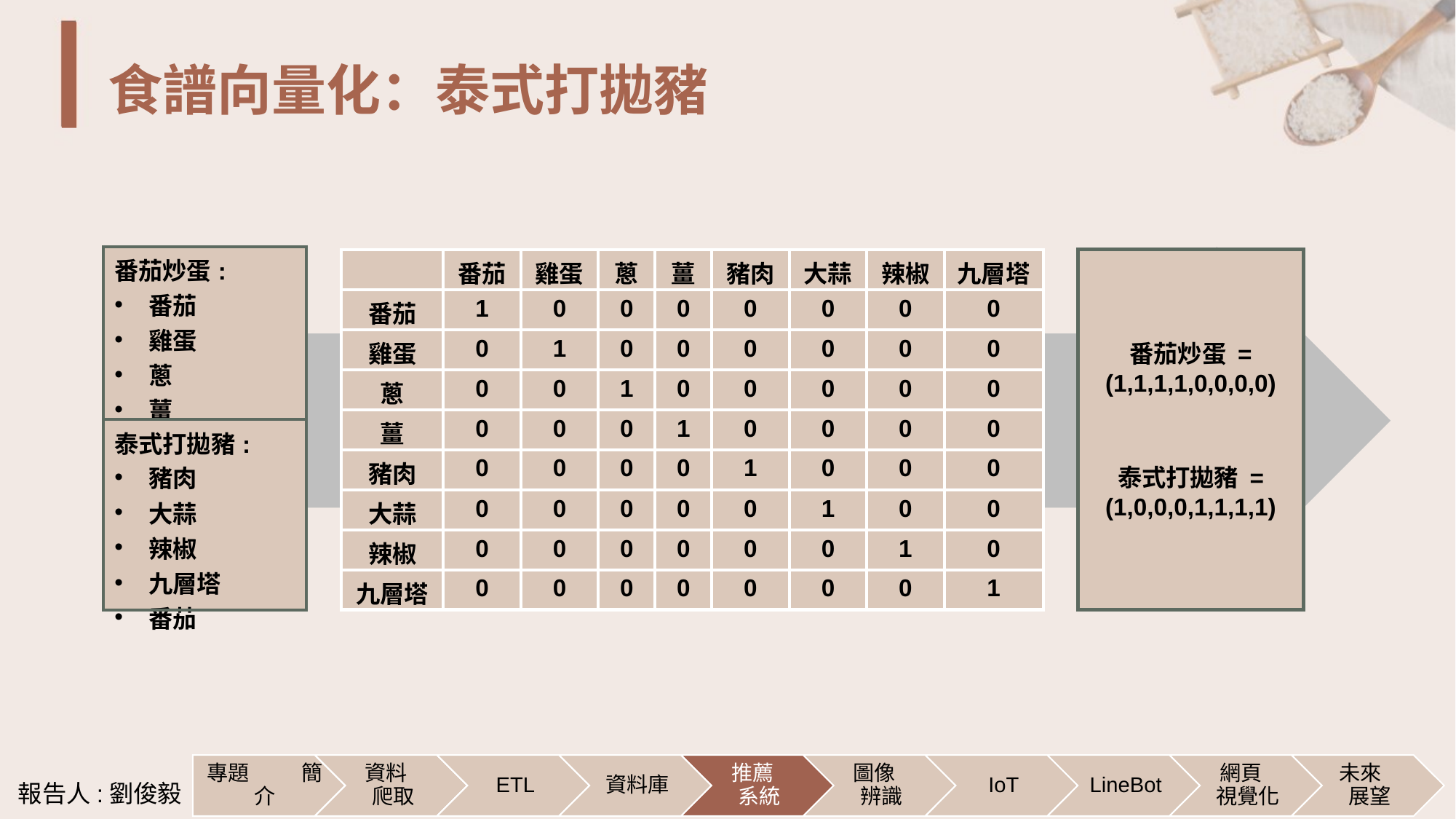

# 食譜向量化：泰式打拋豬
| 番茄炒蛋: 番茄 雞蛋 蔥 薑 |
| --- |
| 泰式打拋豬: 豬肉 大蒜 辣椒 九層塔 番茄 |

|  | 番茄 | 雞蛋 | 蔥 | 薑 | 豬肉 | 大蒜 | 辣椒 | 九層塔 |
| --- | --- | --- | --- | --- | --- | --- | --- | --- |
| 番茄 | 1 | 0 | 0 | 0 | 0 | 0 | 0 | 0 |
| 雞蛋 | 0 | 1 | 0 | 0 | 0 | 0 | 0 | 0 |
| 蔥 | 0 | 0 | 1 | 0 | 0 | 0 | 0 | 0 |
| 薑 | 0 | 0 | 0 | 1 | 0 | 0 | 0 | 0 |
| 豬肉 | 0 | 0 | 0 | 0 | 1 | 0 | 0 | 0 |
| 大蒜 | 0 | 0 | 0 | 0 | 0 | 1 | 0 | 0 |
| 辣椒 | 0 | 0 | 0 | 0 | 0 | 0 | 1 | 0 |
| 九層塔 | 0 | 0 | 0 | 0 | 0 | 0 | 0 | 1 |
番茄炒蛋 = (1,1,1,1,0,0,0,0)

泰式打拋豬 = (1,0,0,0,1,1,1,1)
專題           簡介
資料    爬取
ETL
資料庫
推薦    系統
圖像    辨識
IoT
LineBot
網頁    視覺化
未來     展望
報告人:劉俊毅